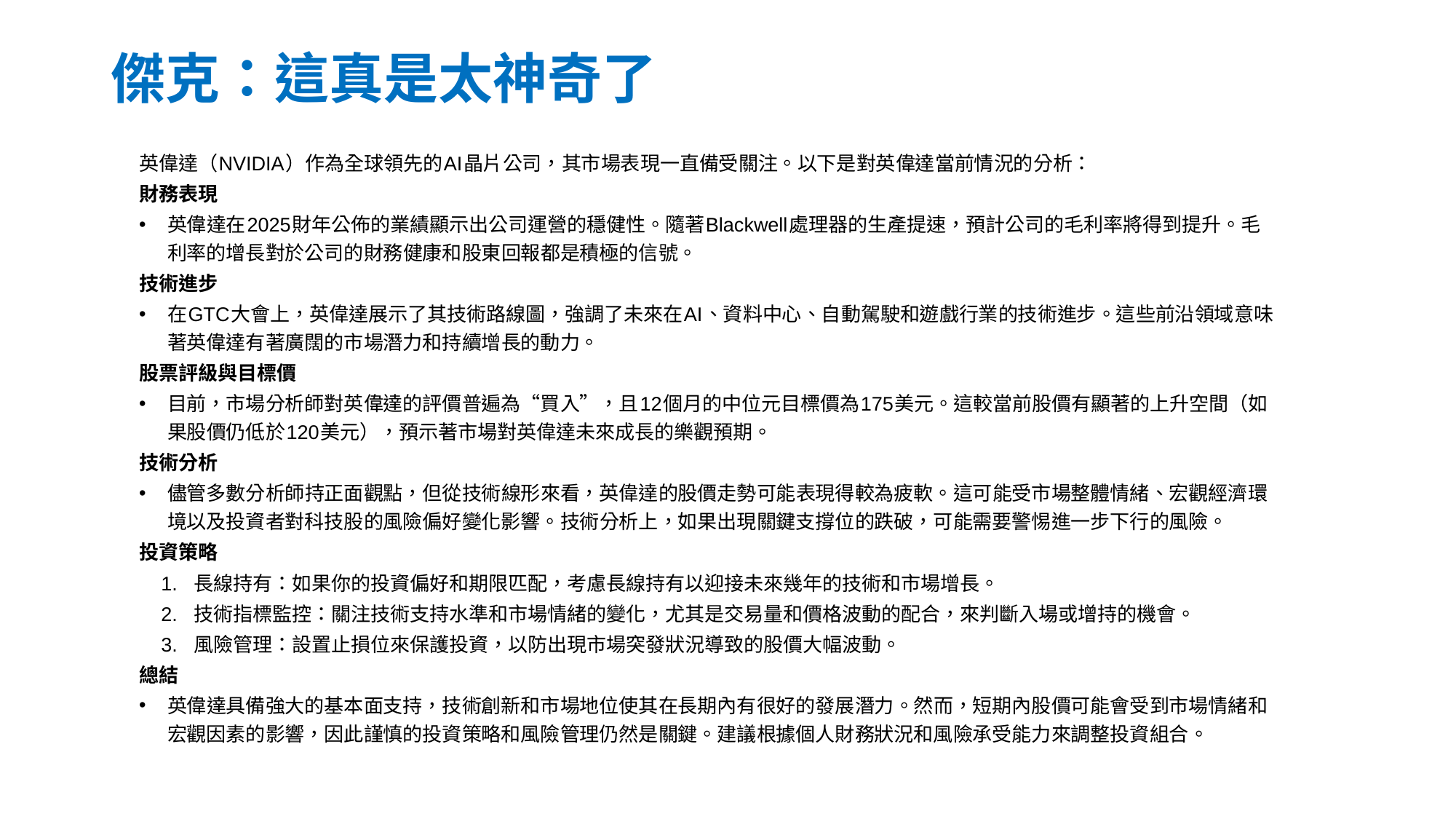

# 傑克：這真是太神奇了
英偉達（NVIDIA）作為全球領先的AI晶片公司，其市場表現一直備受關注。以下是對英偉達當前情況的分析：
財務表現
英偉達在2025財年公佈的業績顯示出公司運營的穩健性。隨著Blackwell處理器的生產提速，預計公司的毛利率將得到提升。毛利率的增長對於公司的財務健康和股東回報都是積極的信號。
技術進步
在GTC大會上，英偉達展示了其技術路線圖，強調了未來在AI、資料中心、自動駕駛和遊戲行業的技術進步。這些前沿領域意味著英偉達有著廣闊的市場潛力和持續增長的動力。
股票評級與目標價
目前，市場分析師對英偉達的評價普遍為“買入”，且12個月的中位元目標價為175美元。這較當前股價有顯著的上升空間（如果股價仍低於120美元），預示著市場對英偉達未來成長的樂觀預期。
技術分析
儘管多數分析師持正面觀點，但從技術線形來看，英偉達的股價走勢可能表現得較為疲軟。這可能受市場整體情緒、宏觀經濟環境以及投資者對科技股的風險偏好變化影響。技術分析上，如果出現關鍵支撐位的跌破，可能需要警惕進一步下行的風險。
投資策略
長線持有：如果你的投資偏好和期限匹配，考慮長線持有以迎接未來幾年的技術和市場增長。
技術指標監控：關注技術支持水準和市場情緒的變化，尤其是交易量和價格波動的配合，來判斷入場或增持的機會。
風險管理：設置止損位來保護投資，以防出現市場突發狀況導致的股價大幅波動。
總結
英偉達具備強大的基本面支持，技術創新和市場地位使其在長期內有很好的發展潛力。然而，短期內股價可能會受到市場情緒和宏觀因素的影響，因此謹慎的投資策略和風險管理仍然是關鍵。建議根據個人財務狀況和風險承受能力來調整投資組合。